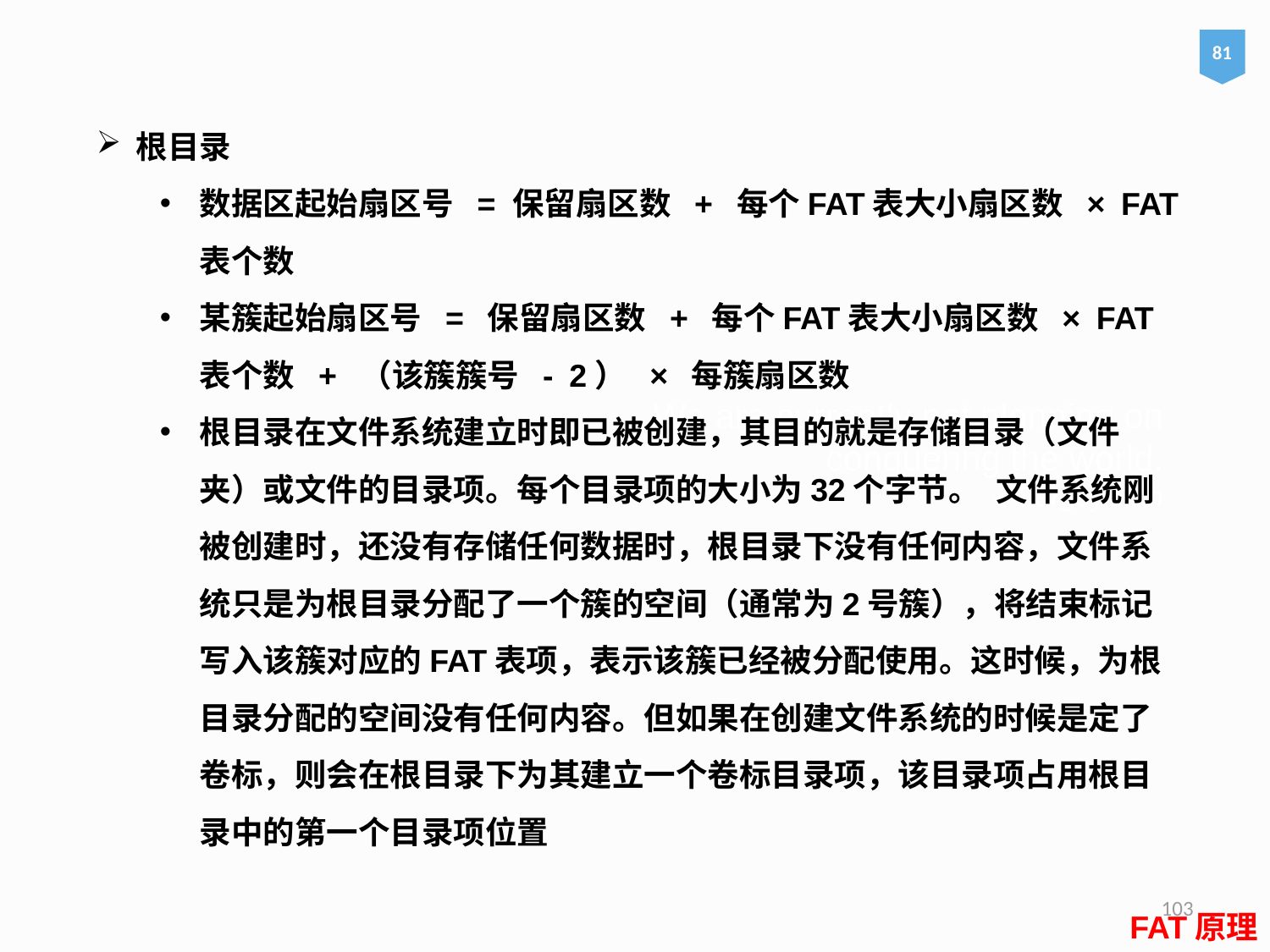

81
根目录
数据区起始扇区号 = 保留扇区数 + 每个FAT表大小扇区数 × FAT表个数
某簇起始扇区号 = 保留扇区数 + 每个FAT表大小扇区数 × FAT表个数 + （该簇簇号 - 2） × 每簇扇区数
根目录在文件系统建立时即已被创建，其目的就是存储目录（文件夹）或文件的目录项。每个目录项的大小为32个字节。 文件系统刚被创建时，还没有存储任何数据时，根目录下没有任何内容，文件系统只是为根目录分配了一个簇的空间（通常为2号簇），将结束标记写入该簇对应的FAT表项，表示该簇已经被分配使用。这时候，为根目录分配的空间没有任何内容。但如果在创建文件系统的时候是定了卷标，则会在根目录下为其建立一个卷标目录项，该目录项占用根目录中的第一个目录项位置

# We are currently not planning on conquering the world. – Sergey Brin
103
FAT原理